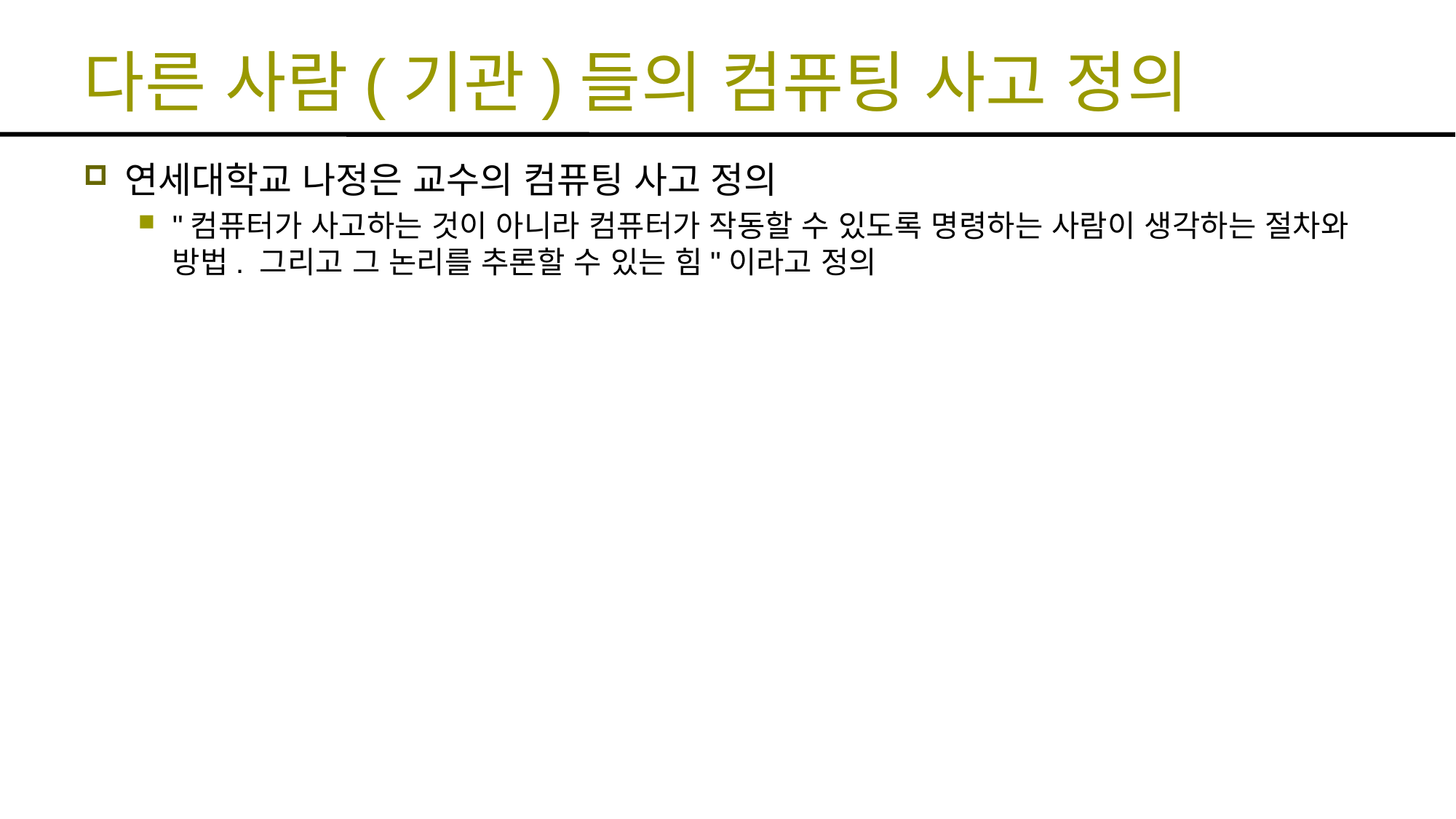

# 다른 사람(기관)들의 컴퓨팅 사고 정의
연세대학교 나정은 교수의 컴퓨팅 사고 정의
"컴퓨터가 사고하는 것이 아니라 컴퓨터가 작동할 수 있도록 명령하는 사람이 생각하는 절차와 방법. 그리고 그 논리를 추론할 수 있는 힘"이라고 정의